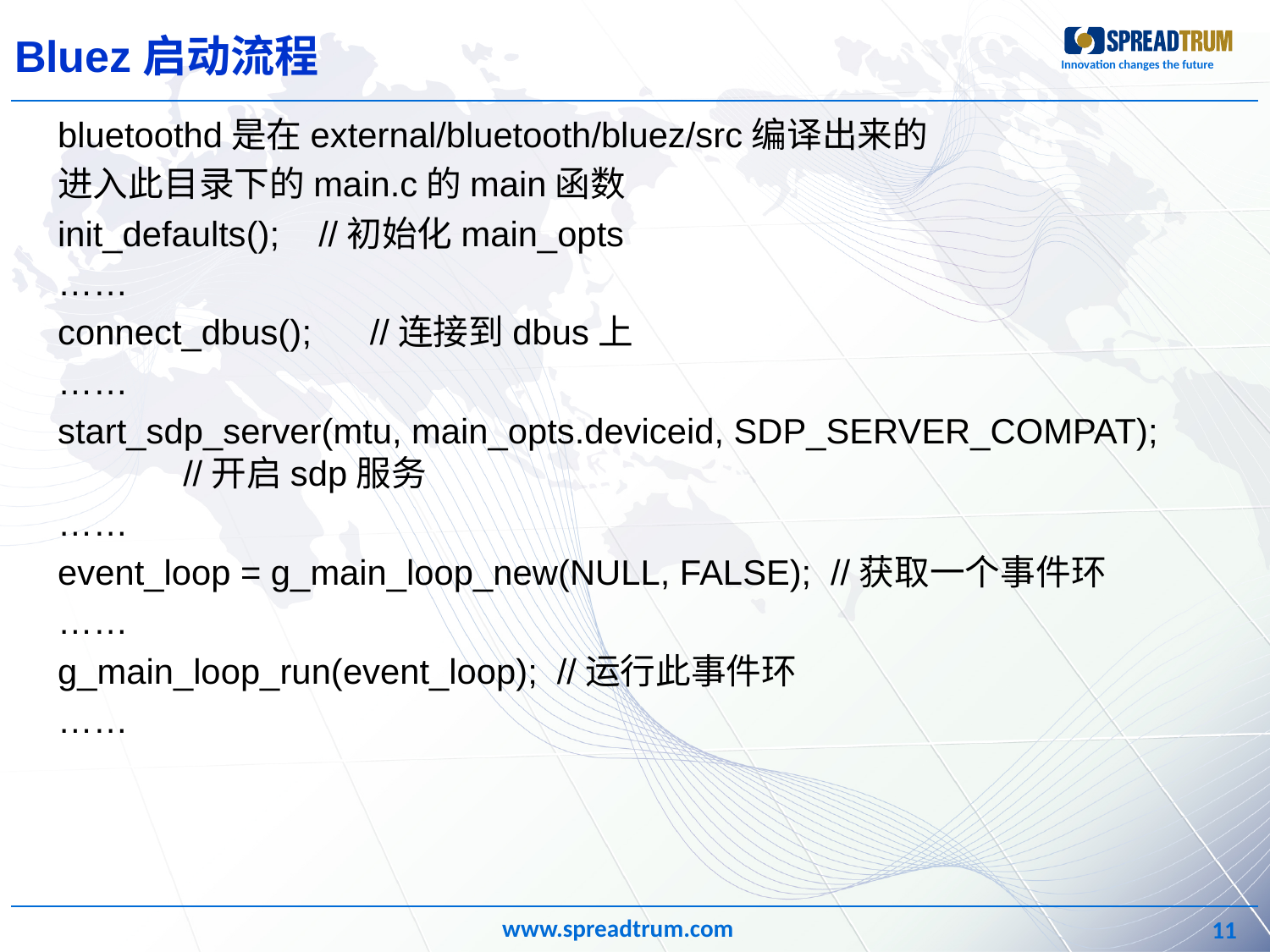

# Bluez启动流程
bluetoothd是在external/bluetooth/bluez/src编译出来的
进入此目录下的main.c的main函数
init_defaults();    //初始化main_opts
……
connect_dbus();      //连接到dbus上
……
start_sdp_server(mtu, main_opts.deviceid, SDP_SERVER_COMPAT);          //开启sdp服务
……
event_loop = g_main_loop_new(NULL, FALSE);  //获取一个事件环
……
g_main_loop_run(event_loop);  //运行此事件环
……